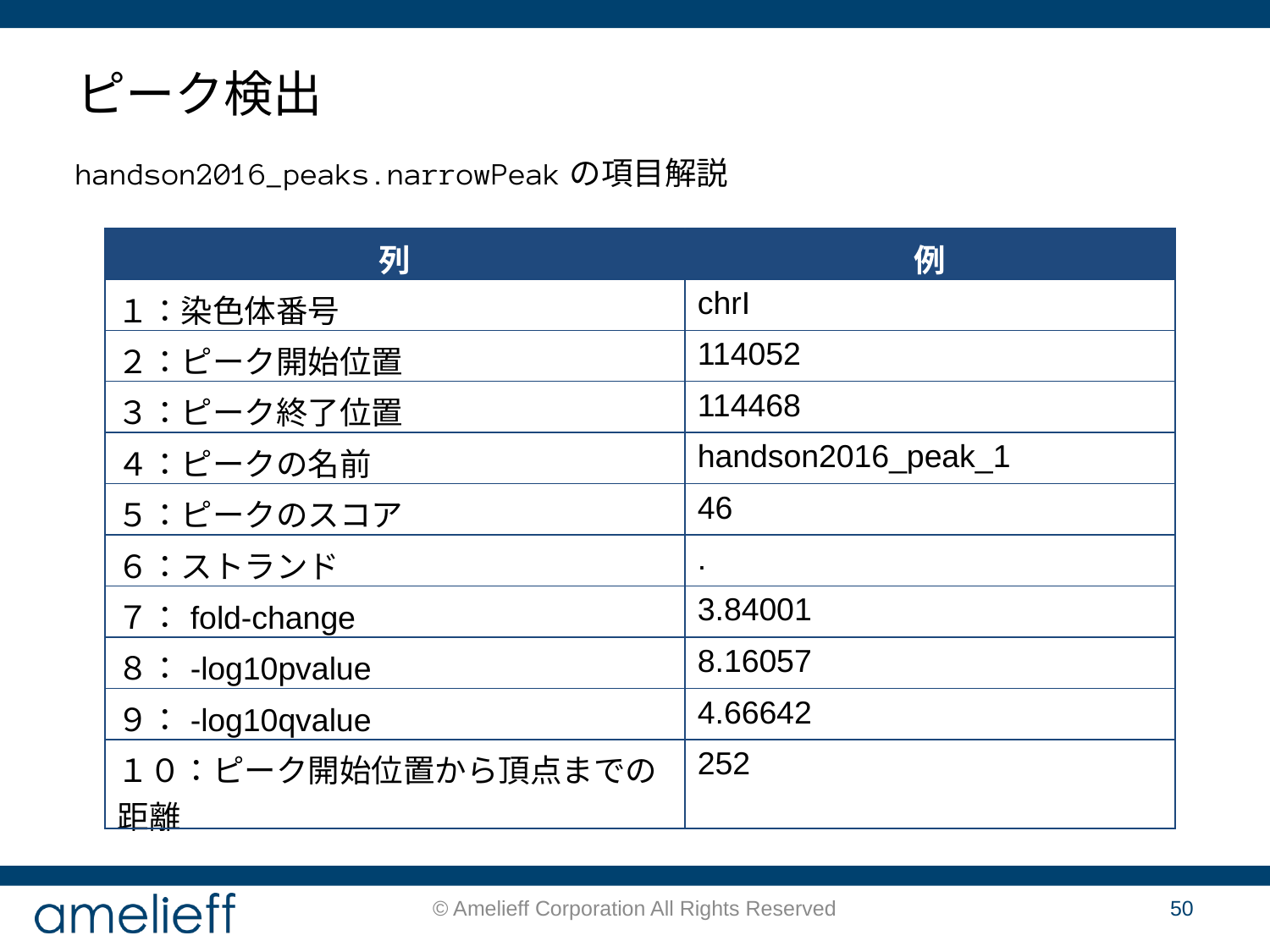

# ピーク検出
handson2016_peaks.narrowPeakの項目解説
| 列 | 例 |
| --- | --- |
| １：染色体番号 | chrI |
| ２：ピーク開始位置 | 114052 |
| ３：ピーク終了位置 | 114468 |
| ４：ピークの名前 | handson2016\_peak\_1 |
| ５：ピークのスコア | 46 |
| ６：ストランド | . |
| ７：fold-change | 3.84001 |
| ８：-log10pvalue | 8.16057 |
| ９：-log10qvalue | 4.66642 |
| １０：ピーク開始位置から頂点までの距離 | 252 |
© Amelieff Corporation All Rights Reserved
50